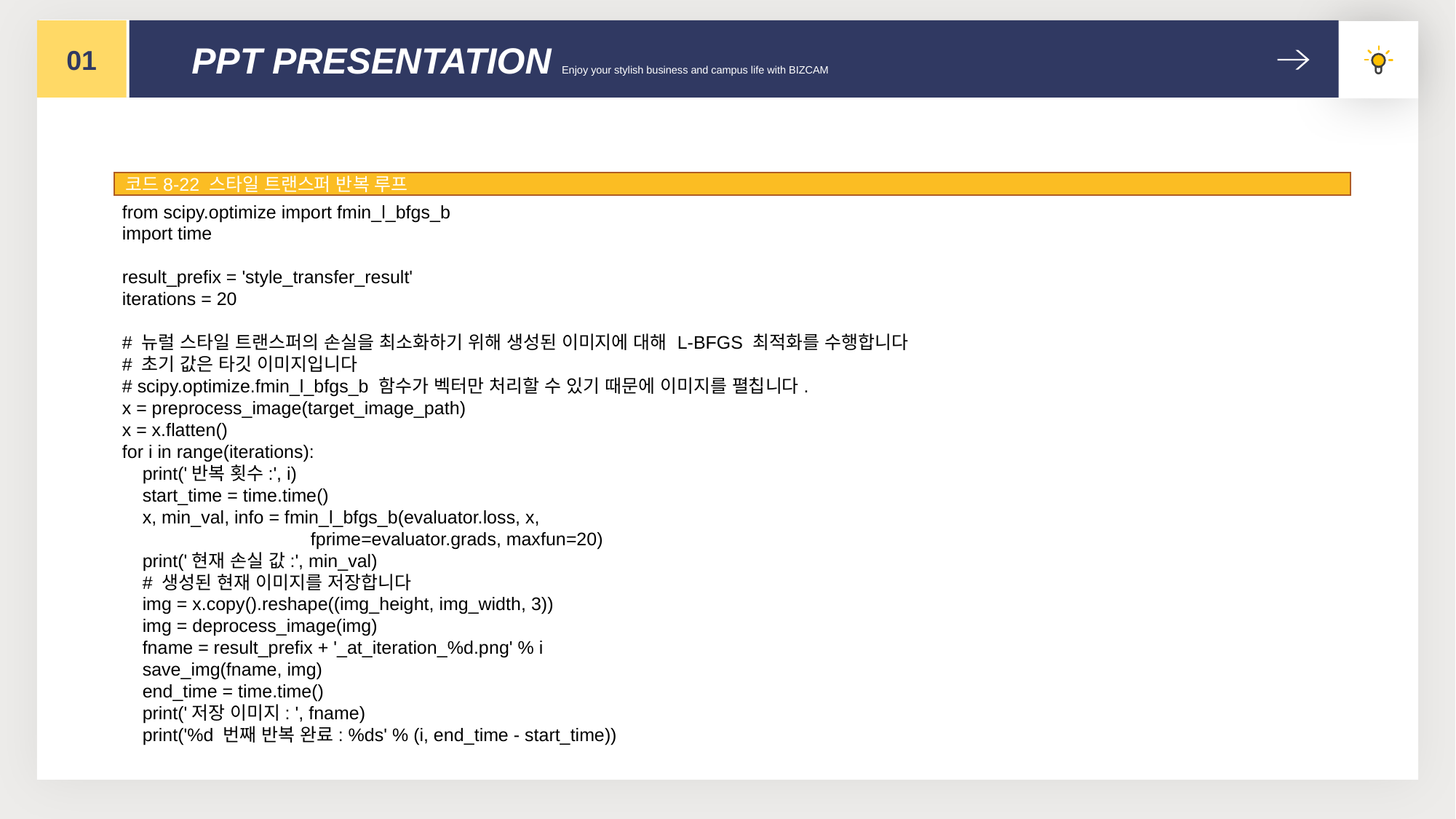

01
PPT PRESENTATION Enjoy your stylish business and campus life with BIZCAM

코드8-22 스타일 트랜스퍼 반복 루프
from scipy.optimize import fmin_l_bfgs_b
import time

result_prefix = 'style_transfer_result'
iterations = 20

# 뉴럴 스타일 트랜스퍼의 손실을 최소화하기 위해 생성된 이미지에 대해 L-BFGS 최적화를 수행합니다
# 초기 값은 타깃 이미지입니다
# scipy.optimize.fmin_l_bfgs_b 함수가 벡터만 처리할 수 있기 때문에 이미지를 펼칩니다.
x = preprocess_image(target_image_path)
x = x.flatten()
for i in range(iterations):
    print('반복 횟수:', i)
    start_time = time.time()
    x, min_val, info = fmin_l_bfgs_b(evaluator.loss, x,
                                     fprime=evaluator.grads, maxfun=20)
    print('현재 손실 값:', min_val)
    # 생성된 현재 이미지를 저장합니다
    img = x.copy().reshape((img_height, img_width, 3))
    img = deprocess_image(img)
    fname = result_prefix + '_at_iteration_%d.png' % i
    save_img(fname, img)
    end_time = time.time()
    print('저장 이미지: ', fname)
    print('%d 번째 반복 완료: %ds' % (i, end_time - start_time))